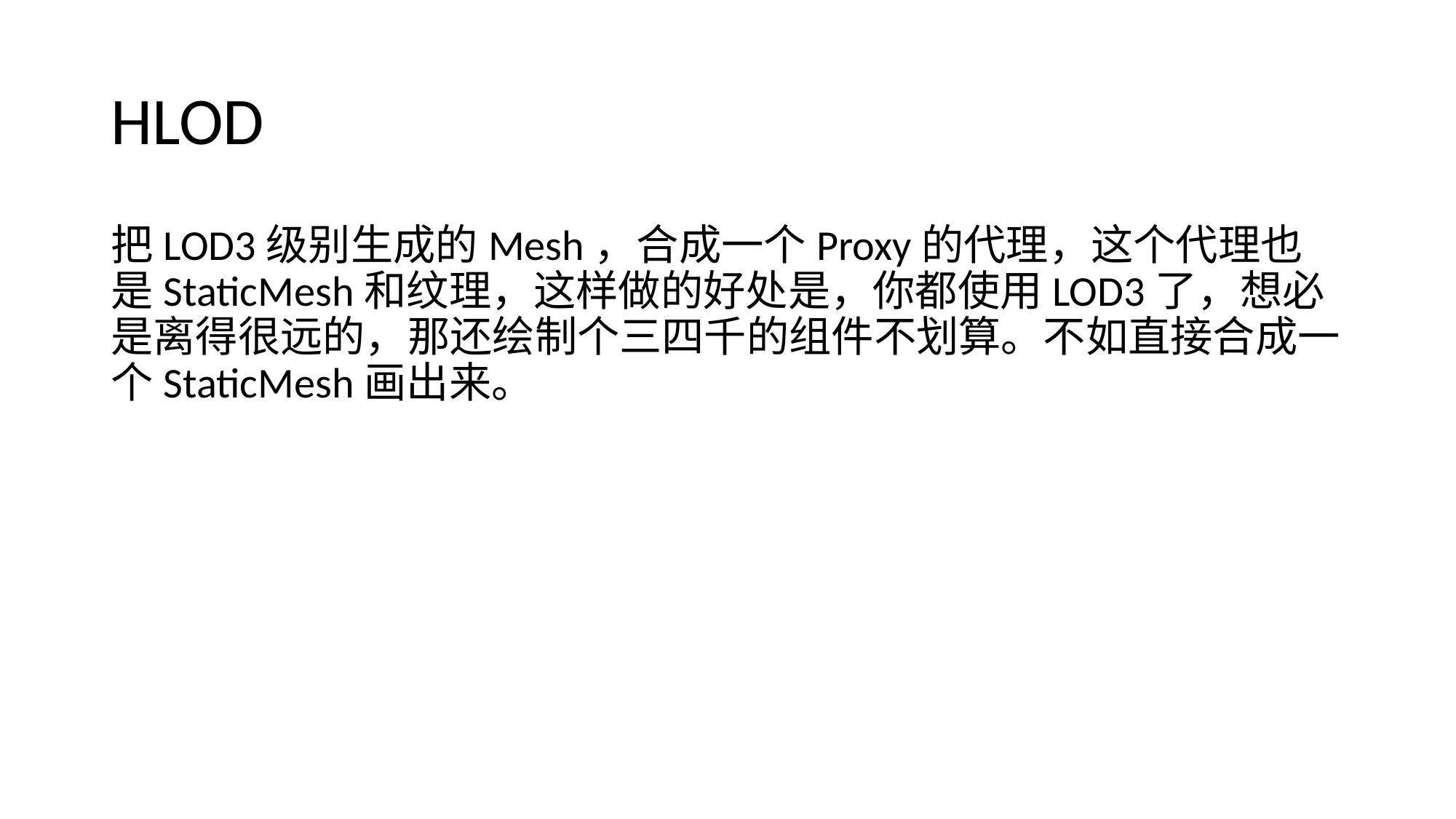

# HLOD
把LOD3级别生成的Mesh，合成一个Proxy的代理，这个代理也是StaticMesh和纹理，这样做的好处是，你都使用LOD3了，想必是离得很远的，那还绘制个三四千的组件不划算。不如直接合成一个StaticMesh画出来。